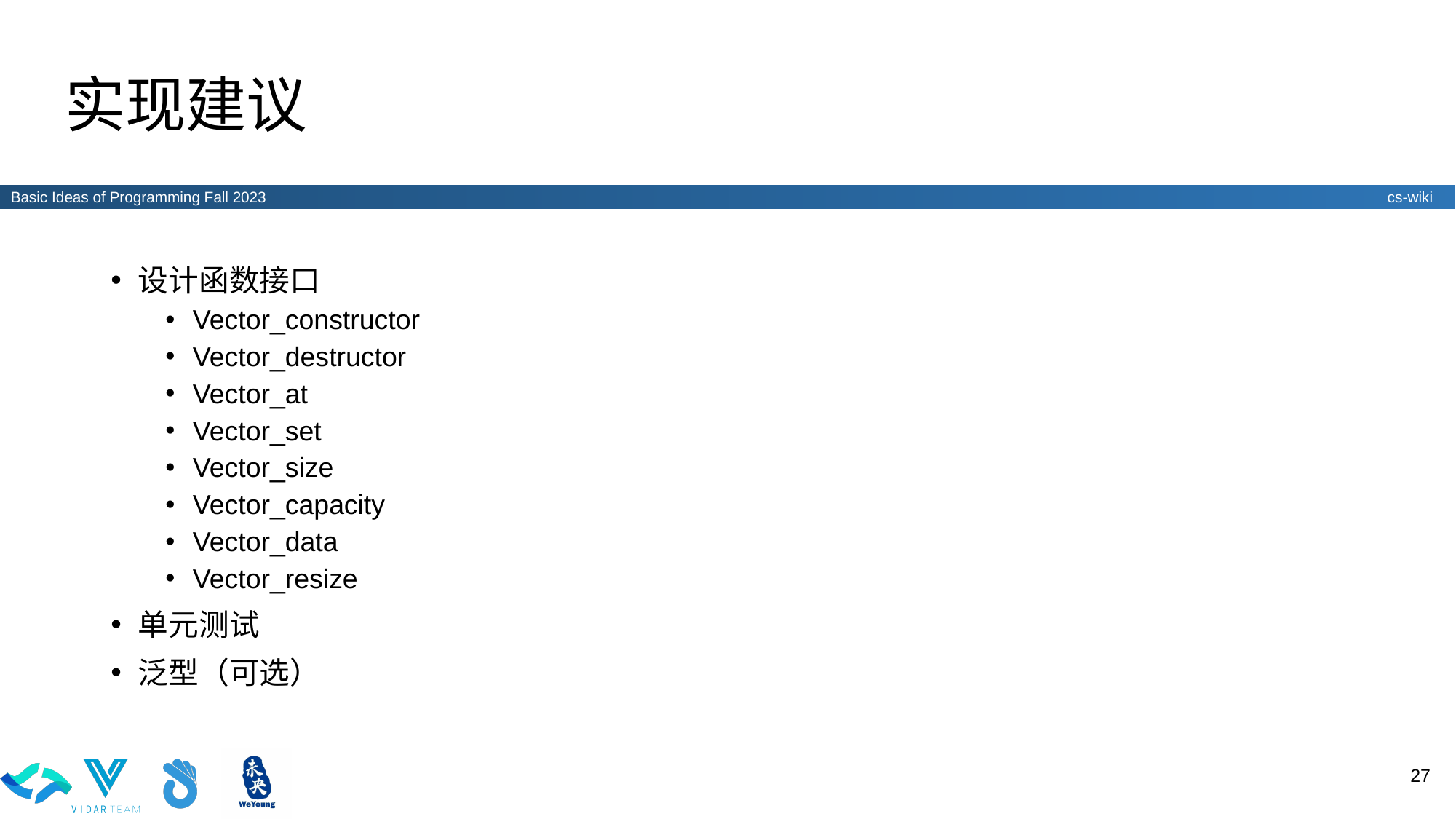

# 实现建议
设计函数接口
Vector_constructor
Vector_destructor
Vector_at
Vector_set
Vector_size
Vector_capacity
Vector_data
Vector_resize
单元测试
泛型（可选）